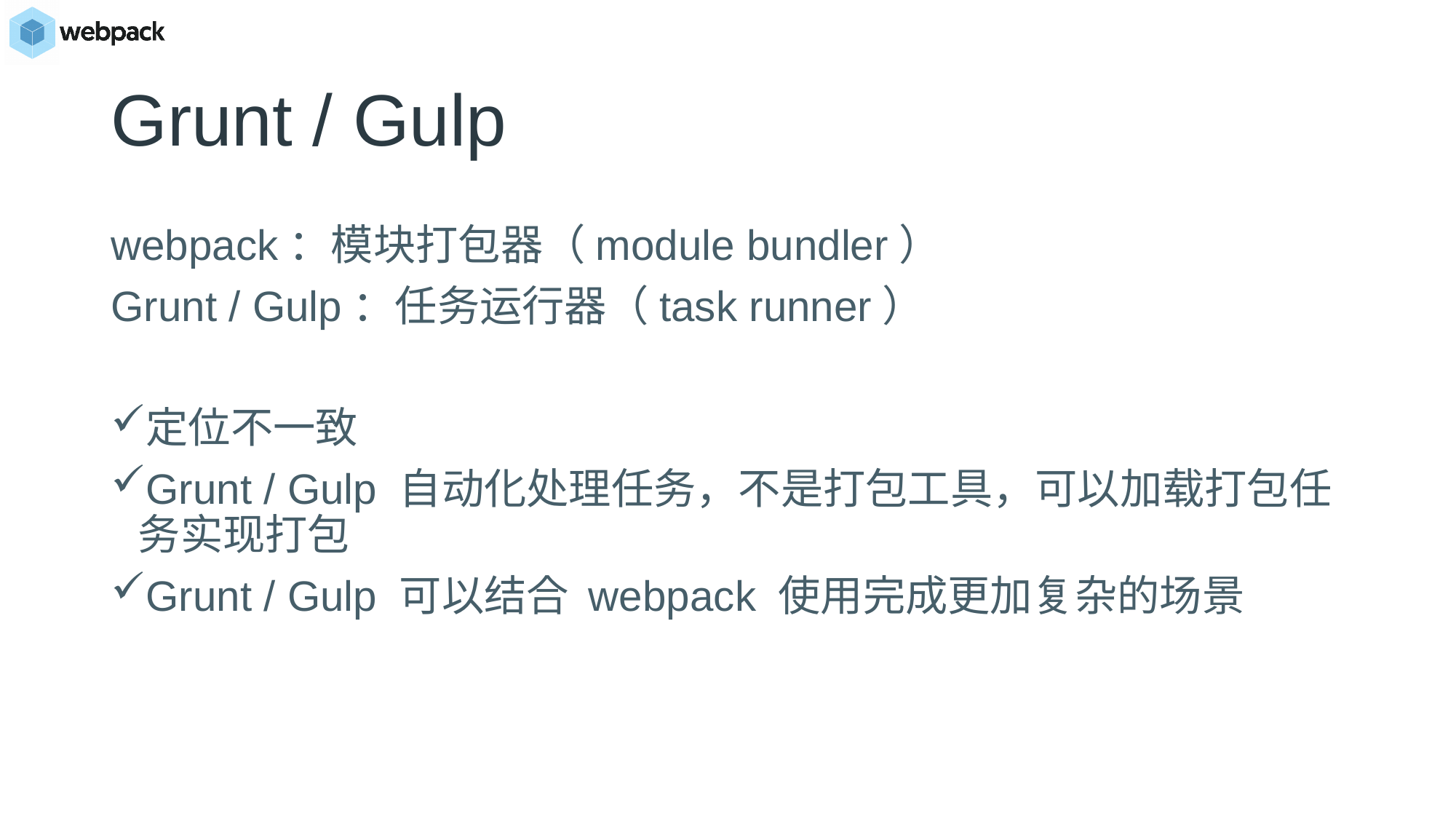

# Grunt / Gulp
webpack：模块打包器（module bundler）
Grunt / Gulp：任务运行器（task runner）

定位不一致
Grunt / Gulp 自动化处理任务，不是打包工具，可以加载打包任务实现打包
Grunt / Gulp 可以结合 webpack 使用完成更加复杂的场景